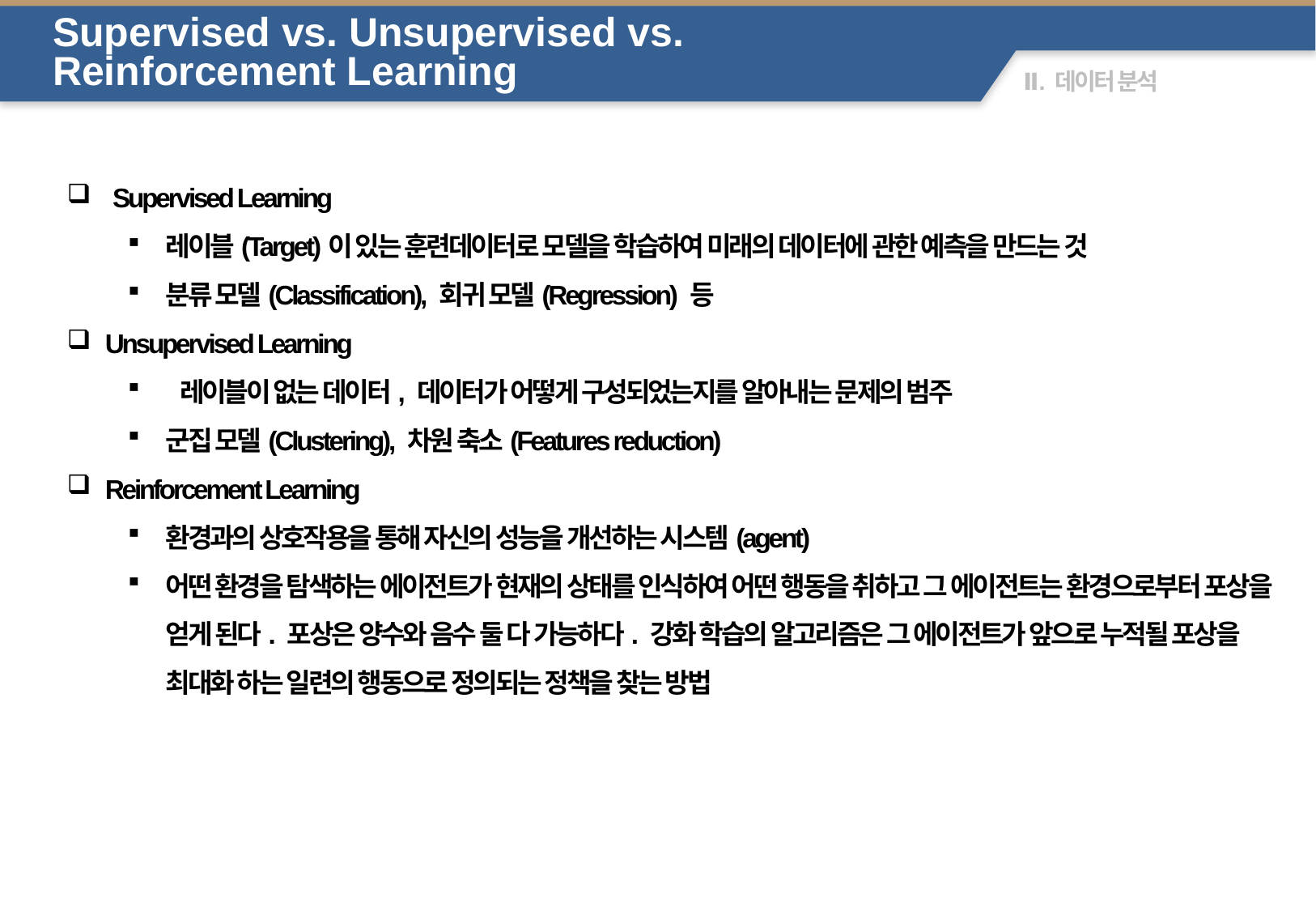

Supervised vs. Unsupervised vs.
Reinforcement Learning
 Supervised Learning
레이블(Target)이 있는 훈련데이터로 모델을 학습하여 미래의 데이터에 관한 예측을 만드는 것
분류 모델(Classification), 회귀 모델(Regression) 등
Unsupervised Learning
 레이블이 없는 데이터, 데이터가 어떻게 구성되었는지를 알아내는 문제의 범주
군집 모델(Clustering), 차원 축소(Features reduction)
Reinforcement Learning
환경과의 상호작용을 통해 자신의 성능을 개선하는 시스템(agent)
어떤 환경을 탐색하는 에이전트가 현재의 상태를 인식하여 어떤 행동을 취하고 그 에이전트는 환경으로부터 포상을 얻게 된다. 포상은 양수와 음수 둘 다 가능하다. 강화 학습의 알고리즘은 그 에이전트가 앞으로 누적될 포상을 최대화 하는 일련의 행동으로 정의되는 정책을 찾는 방법